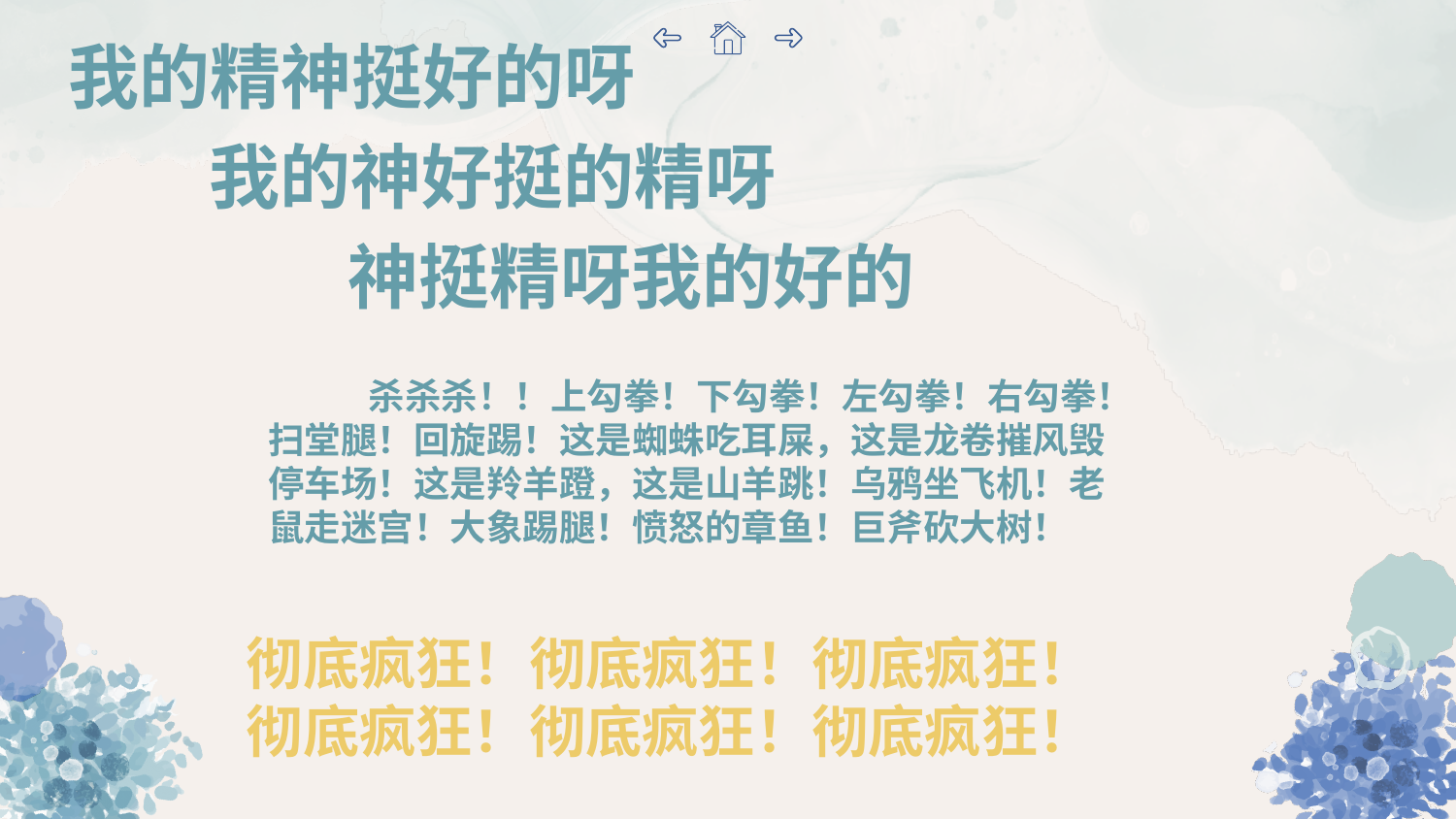

# 我的精神挺好的呀
我的神好挺的精呀
神挺精呀我的好的
         杀杀杀！！上勾拳！下勾拳！左勾拳！右勾拳！扫堂腿！回旋踢！这是蜘‬蛛吃耳屎，这是龙卷摧风‬毁停车场！这是羚‬羊蹬，这是山羊跳！乌鸦坐‬飞机！老鼠走迷宫！大象踢‬腿！愤怒的章鱼！巨斧砍大树！
彻底疯狂！彻底疯狂！彻底疯狂！彻底疯狂！彻底疯狂！彻底疯狂！